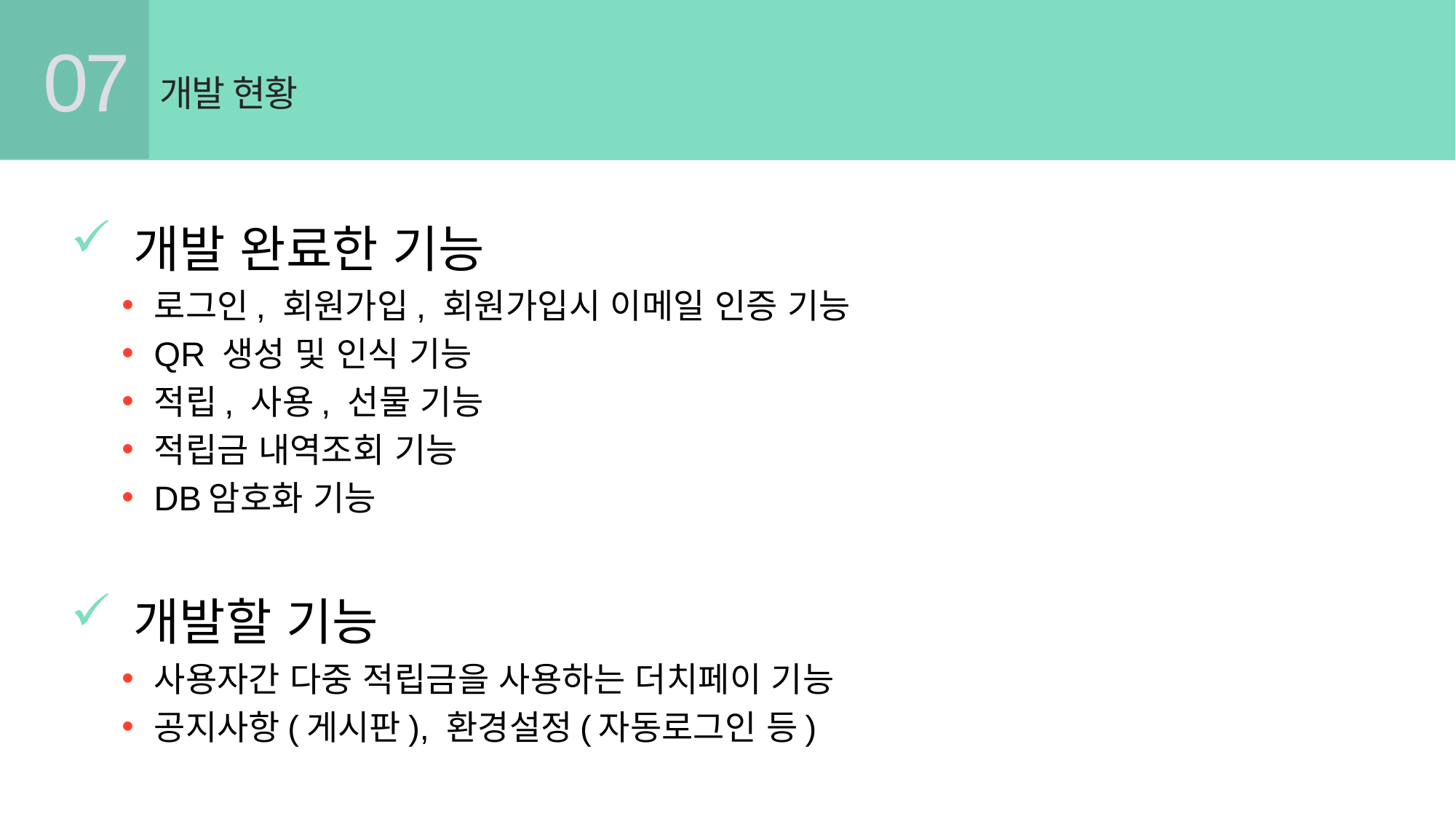

07
개발 현황
 개발 완료한 기능
로그인, 회원가입, 회원가입시 이메일 인증 기능
QR 생성 및 인식 기능
적립, 사용, 선물 기능
적립금 내역조회 기능
DB암호화 기능

 개발할 기능
사용자간 다중 적립금을 사용하는 더치페이 기능
공지사항(게시판), 환경설정(자동로그인 등)